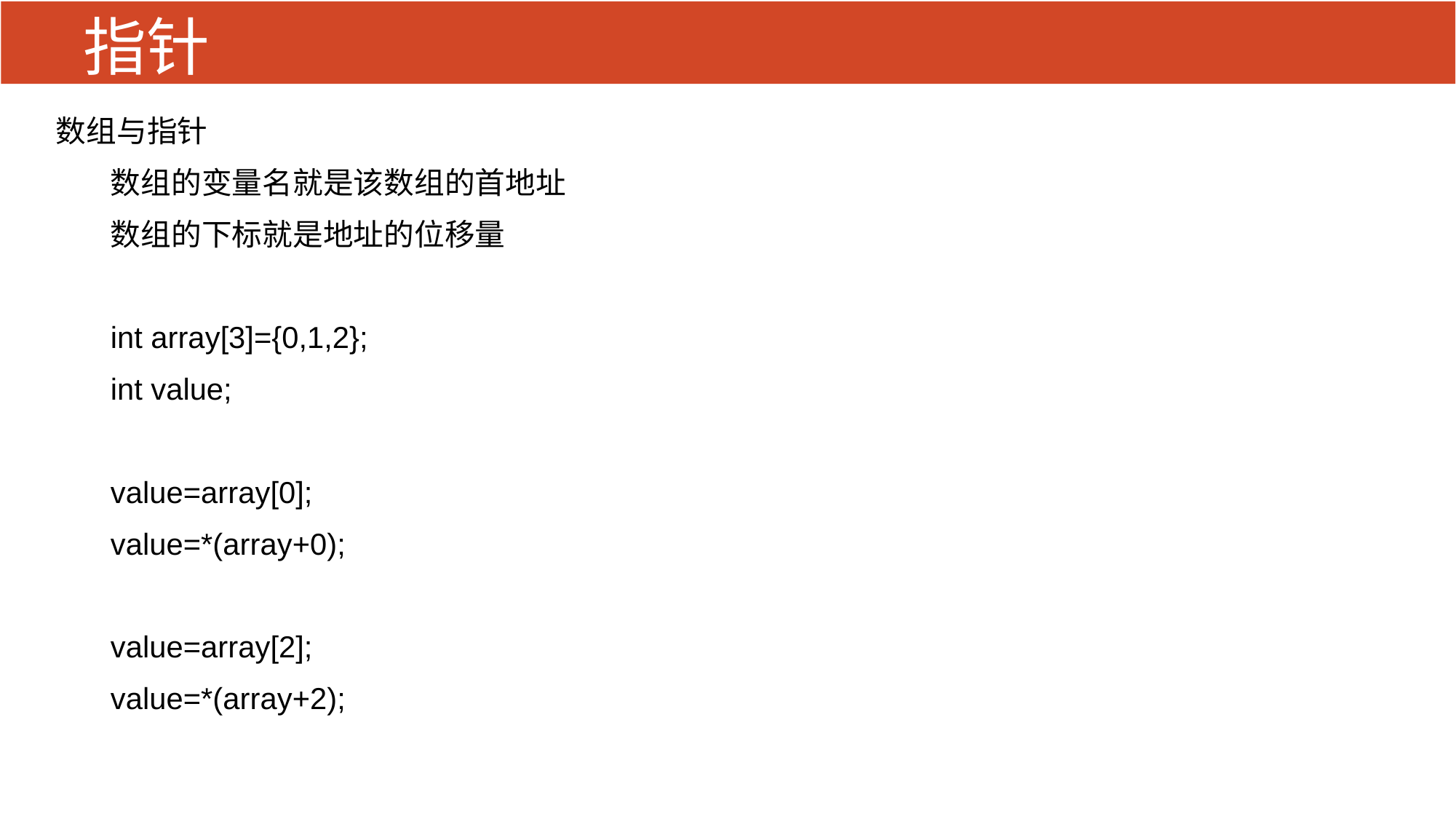

# 指针
数组与指针
数组的变量名就是该数组的首地址
数组的下标就是地址的位移量

int array[3]={0,1,2};
int value;

value=array[0];
value=*(array+0);

value=array[2];
value=*(array+2);